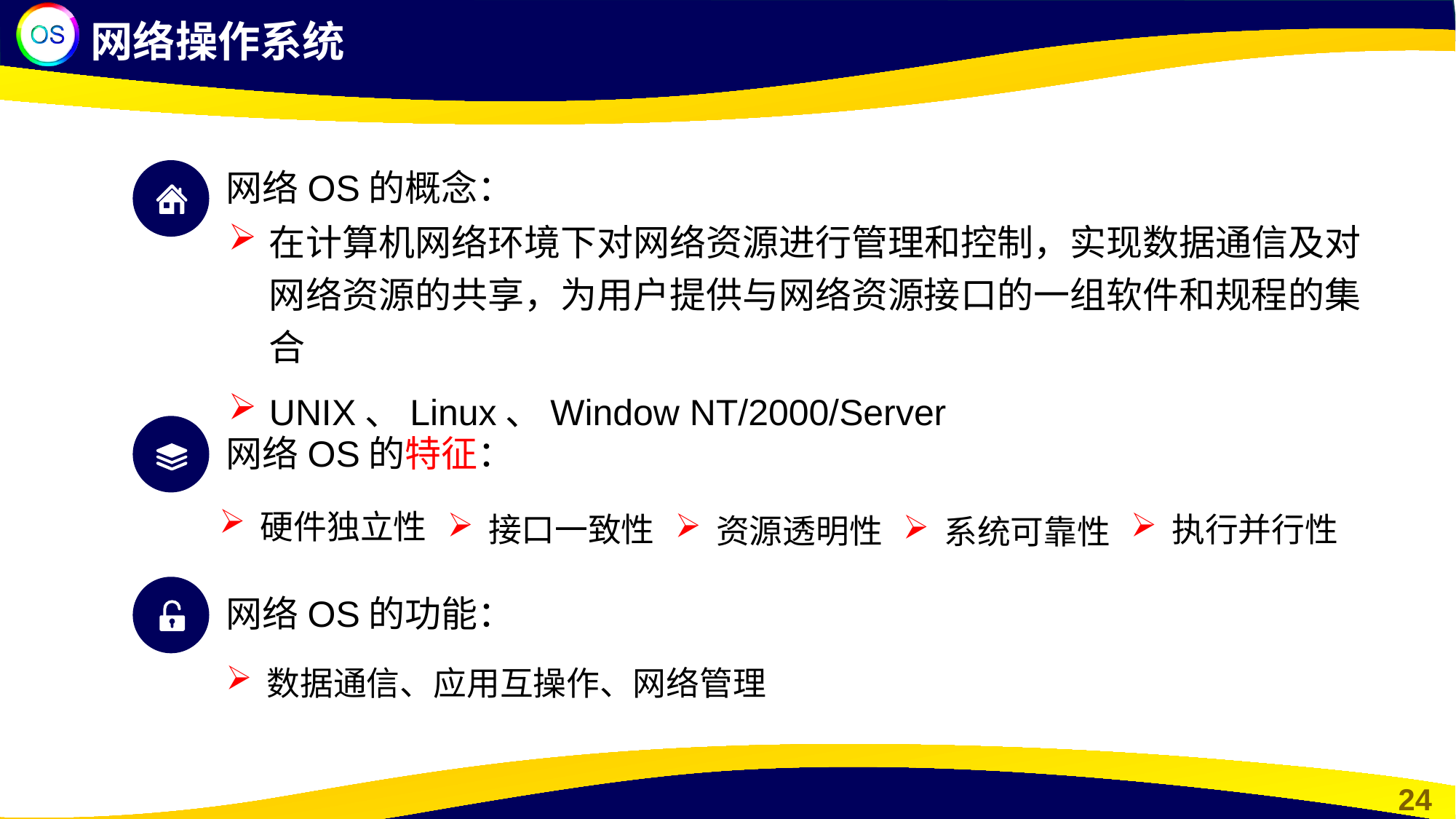

网络操作系统

网络OS的概念：

在计算机网络环境下对网络资源进行管理和控制，实现数据通信及对网络资源的共享，为用户提供与网络资源接口的一组软件和规程的集合
UNIX、Linux、Window NT/2000/Server

网络OS的特征：

硬件独立性
接口一致性
执行并行性
资源透明性
系统可靠性

网络OS的功能：

数据通信、应用互操作、网络管理